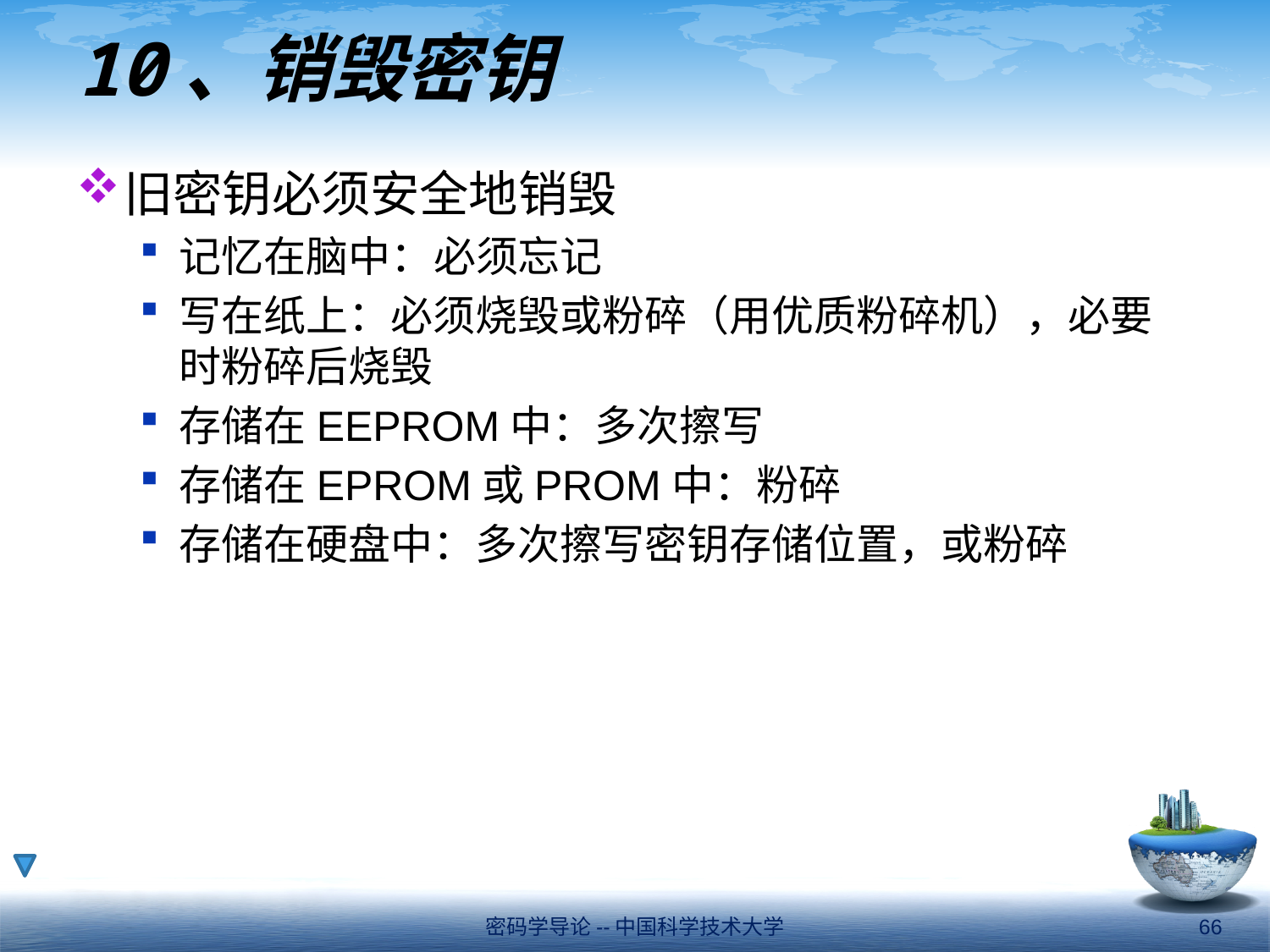

# 10、销毁密钥
旧密钥必须安全地销毁
记忆在脑中：必须忘记
写在纸上：必须烧毁或粉碎（用优质粉碎机），必要时粉碎后烧毁
存储在EEPROM中：多次擦写
存储在EPROM或PROM中：粉碎
存储在硬盘中：多次擦写密钥存储位置，或粉碎

密码学导论--中国科学技术大学
66